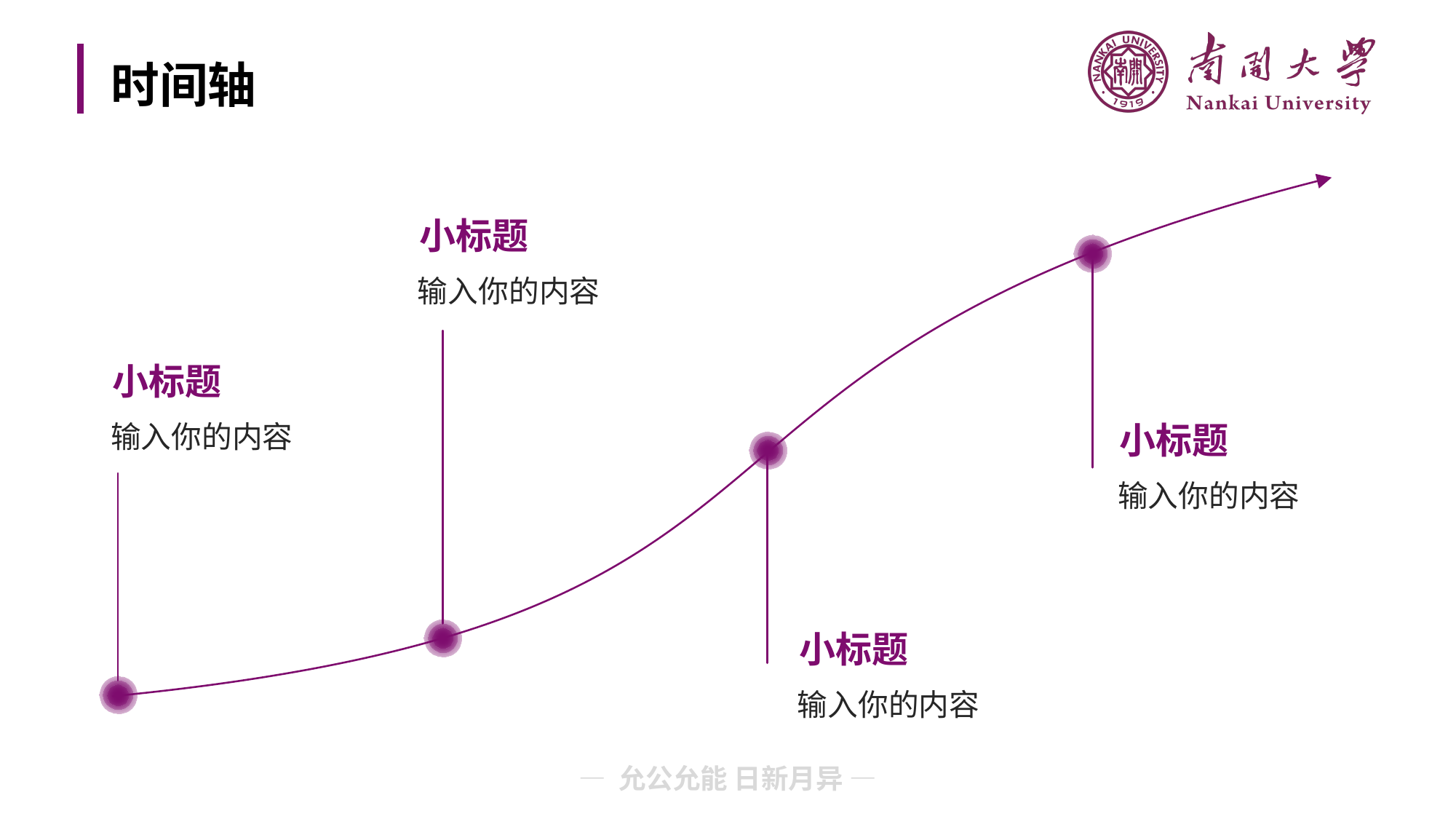

# 时间轴

小标题

输入你的内容
小标题
小标题
输入你的内容

输入你的内容
小标题

输入你的内容